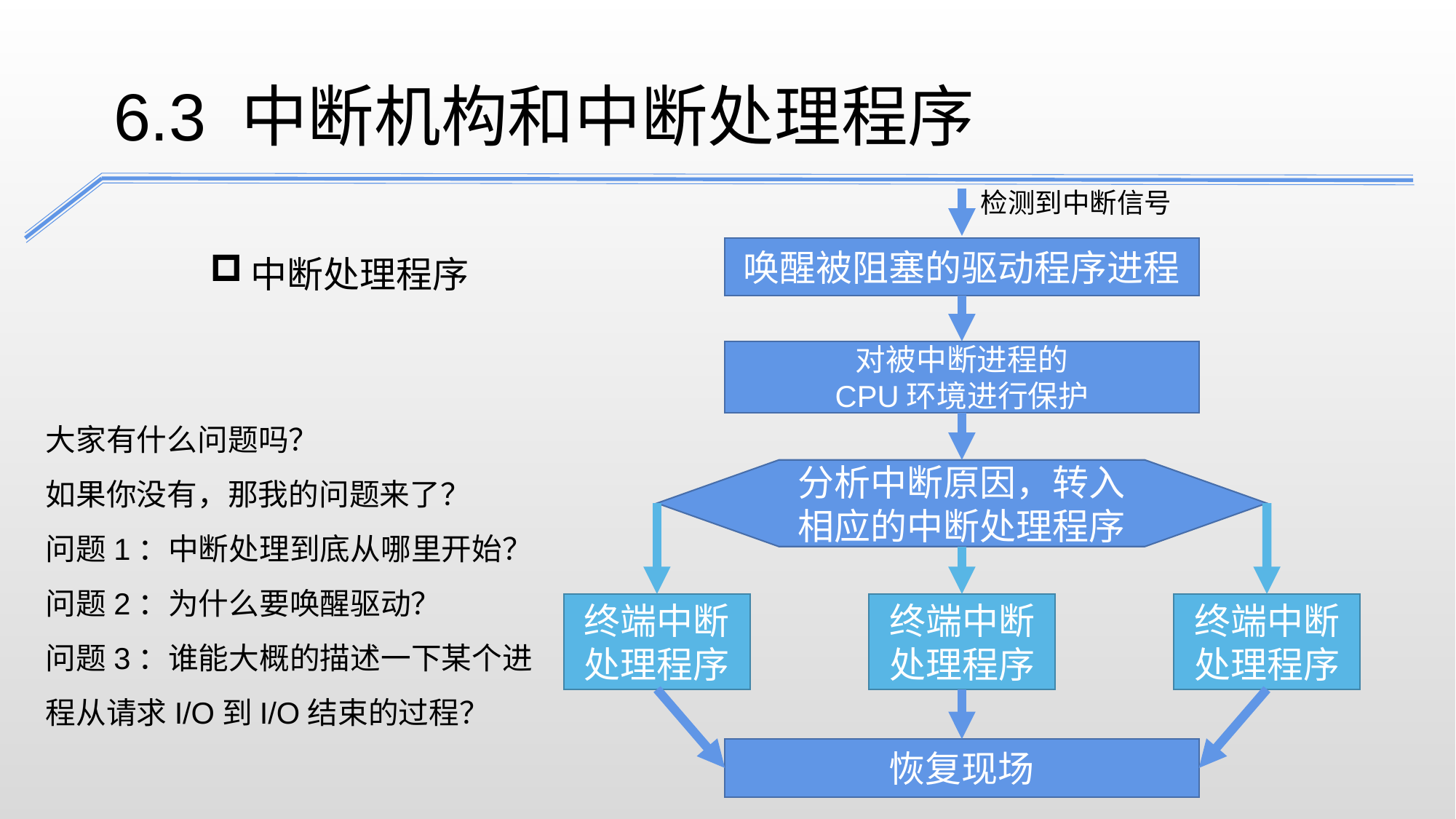

6.3 中断机构和中断处理程序
检测到中断信号
中断处理程序

唤醒被阻塞的驱动程序进程
对被中断进程的
CPU环境进行保护
大家有什么问题吗？
如果你没有，那我的问题来了？
问题1：中断处理到底从哪里开始？
问题2：为什么要唤醒驱动？
问题3：谁能大概的描述一下某个进程从请求I/O到I/O结束的过程？
分析中断原因，转入相应的中断处理程序
终端中断处理程序
终端中断处理程序
终端中断处理程序
恢复现场